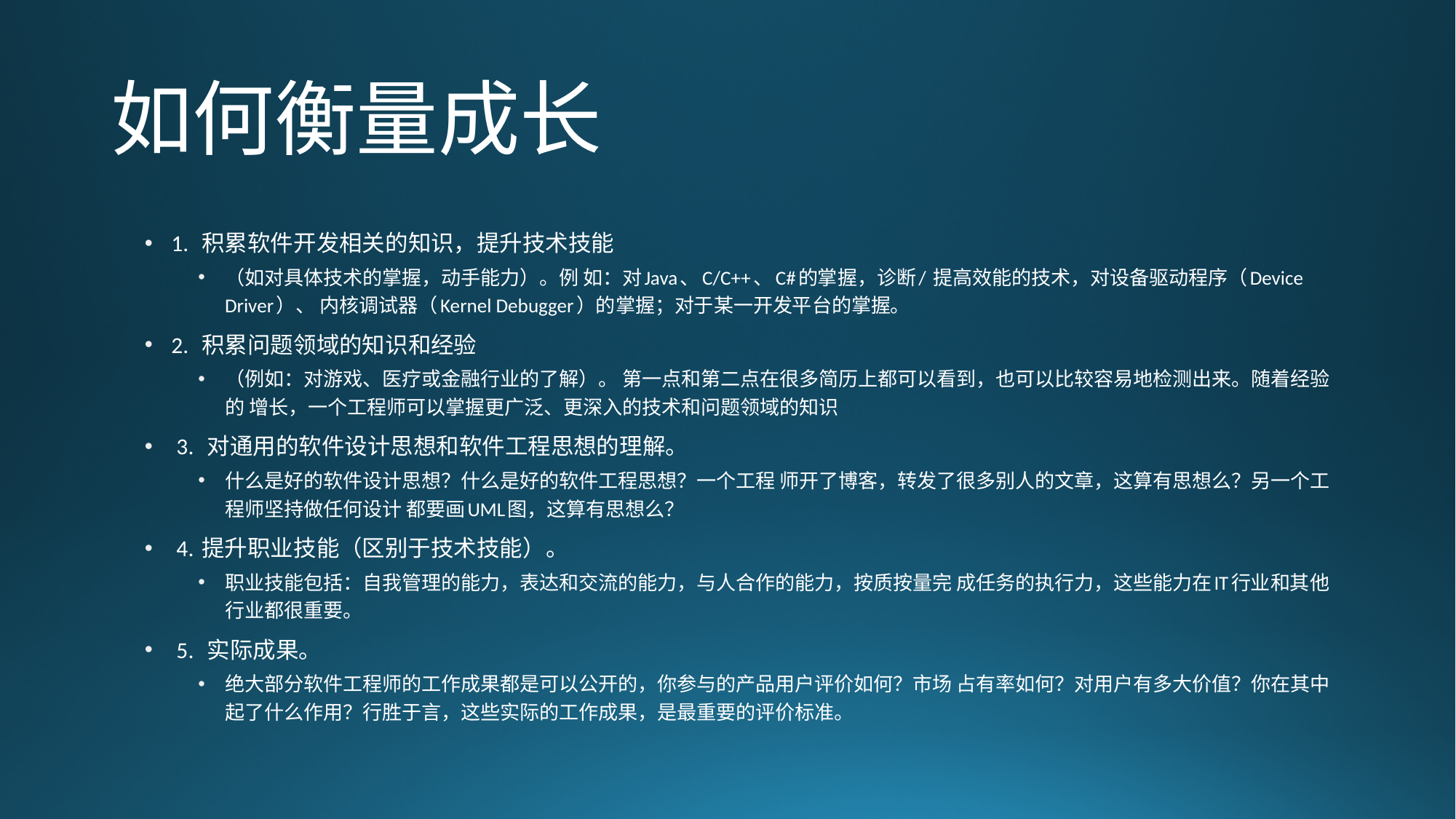

# 如何衡量成长
1.  积累软件开发相关的知识，提升技术技能
（如对具体技术的掌握，动手能力）。例 如：对Java、C/C++、C#的掌握，诊断/ 提高效能的技术，对设备驱动程序（Device Driver）、 内核调试器（Kernel Debugger）的掌握；对于某一开发平台的掌握。
2.  积累问题领域的知识和经验
（例如：对游戏、医疗或金融行业的了解）。 第一点和第二点在很多简历上都可以看到，也可以比较容易地检测出来。随着经验的 增长，一个工程师可以掌握更广泛、更深入的技术和问题领域的知识
 3.  对通用的软件设计思想和软件工程思想的理解。
什么是好的软件设计思想？什么是好的软件工程思想？一个工程 师开了博客，转发了很多别人的文章，这算有思想么？另一个工程师坚持做任何设计 都要画UML图，这算有思想么？
 4. 提升职业技能（区别于技术技能）。
职业技能包括：自我管理的能力，表达和交流的能力，与人合作的能力，按质按量完 成任务的执行力，这些能力在IT行业和其他行业都很重要。
 5.  实际成果。
绝大部分软件工程师的工作成果都是可以公开的，你参与的产品用户评价如何？市场 占有率如何？对用户有多大价值？你在其中起了什么作用？行胜于言，这些实际的工作成果，是最重要的评价标准。